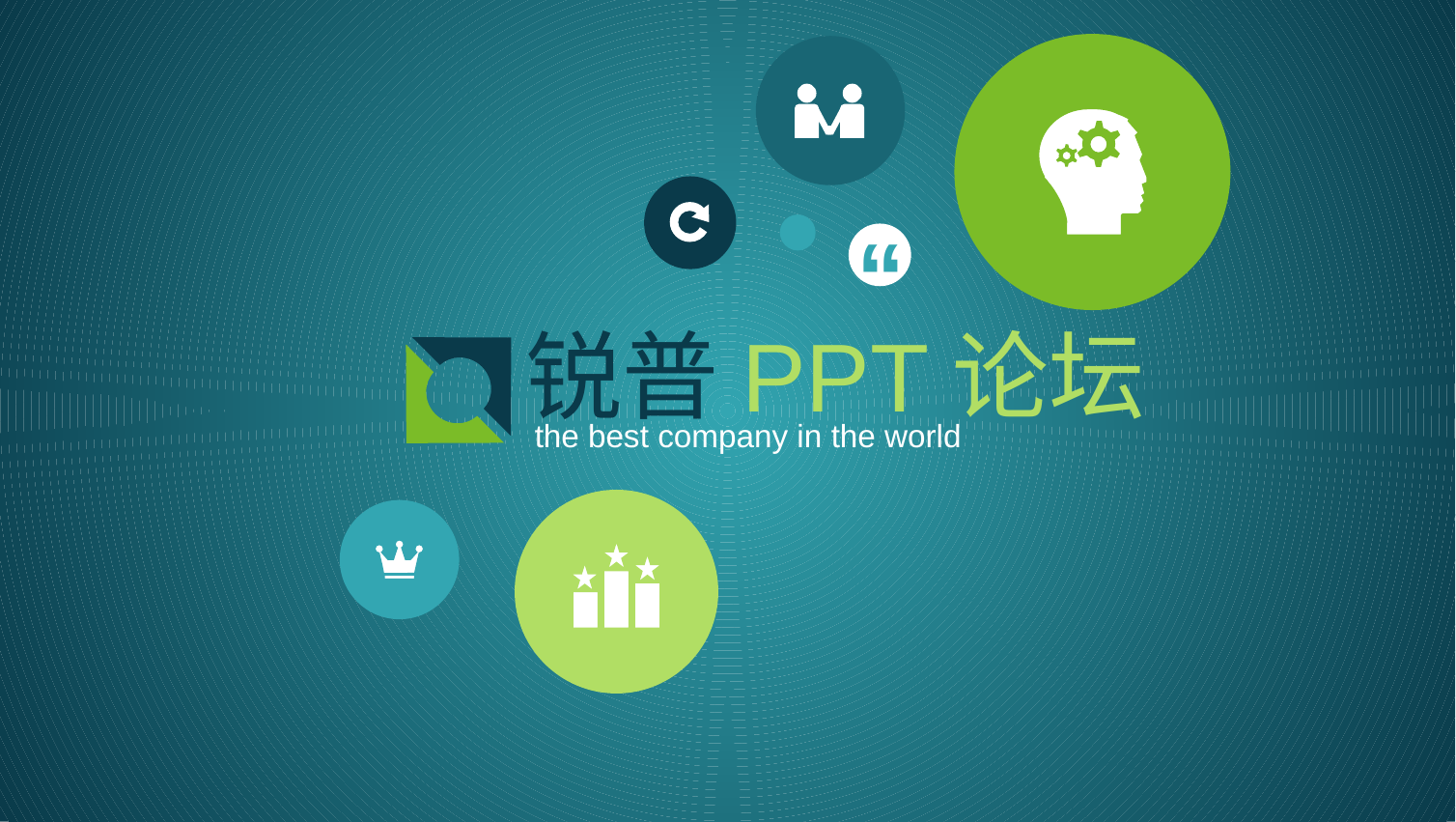

“

锐普PPT论坛

the best company in the world